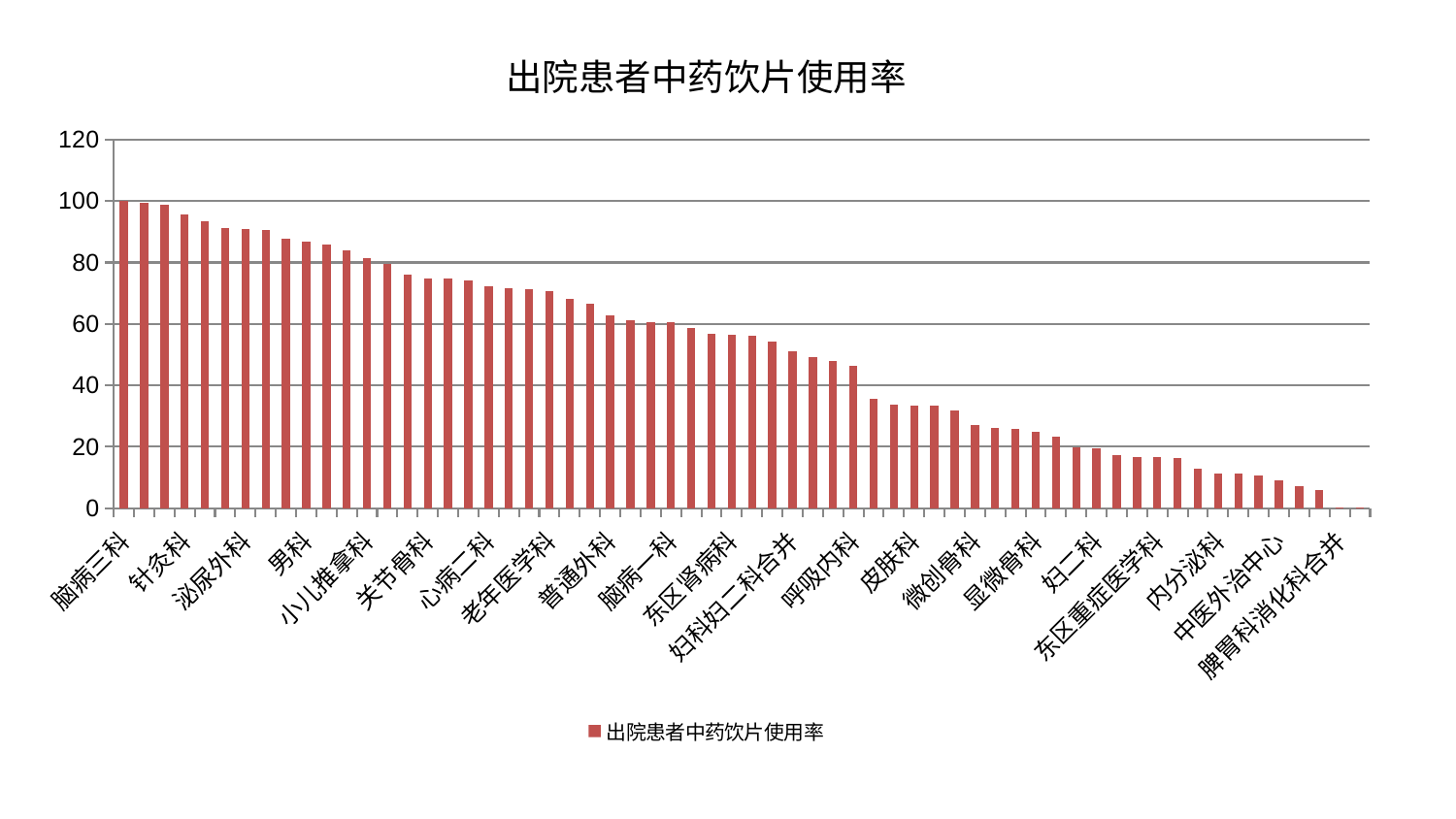

### Chart: 出院患者中药饮片使用率

| Category | 出院患者中药饮片使用率 |
|---|---|
| 脑病三科 | 100.0 |
| 心血管内科 | 99.31727669397259 |
| 美容皮肤科 | 98.82856948686057 |
| 针灸科 | 95.68633436971217 |
| 脑病二科 | 93.3707162755572 |
| 脊柱骨科 | 91.26594908284257 |
| 泌尿外科 | 90.765545037795 |
| 重症医学科 | 90.49418896290572 |
| 综合内科 | 87.74844214937234 |
| 男科 | 86.79187006112666 |
| 耳鼻喉科 | 86.01056204695514 |
| 推拿科 | 84.11465425346537 |
| 小儿推拿科 | 81.55951096449226 |
| 肾病科 | 79.47478980476406 |
| 口腔科 | 76.13556008079973 |
| 关节骨科 | 74.94726491906852 |
| 血液科 | 74.78865050024544 |
| 风湿病科 | 74.16370395568417 |
| 心病二科 | 72.34564775692208 |
| 肛肠科 | 71.69940669994087 |
| 身心医学科 | 71.33890017742853 |
| 老年医学科 | 70.83438560542754 |
| 心病一科 | 68.16499731519991 |
| 运动损伤骨科 | 66.65233221766474 |
| 普通外科 | 62.9100101735172 |
| 乳腺甲状腺外科 | 61.346991683024584 |
| 创伤骨科 | 60.608538637690934 |
| 脑病一科 | 60.466289670959775 |
| 妇科 | 58.56032472215531 |
| 中医经典科 | 56.78634381119154 |
| 东区肾病科 | 56.60024233631601 |
| 医院 | 56.20903606861967 |
| 骨科 | 54.234514893836504 |
| 妇科妇二科合并 | 51.023572969858485 |
| 肿瘤内科 | 49.31622920083069 |
| 肾脏内科 | 47.991508920217484 |
| 呼吸内科 | 46.334819951353936 |
| 胸外科 | 35.680971293991924 |
| 周围血管科 | 33.590373616153066 |
| 皮肤科 | 33.45861397517893 |
| 神经内科 | 33.38991047291857 |
| 西区重症医学科 | 31.843807516831713 |
| 微创骨科 | 27.004008440728946 |
| 肝胆外科 | 26.11600174454276 |
| 小儿骨科 | 25.956454598089064 |
| 显微骨科 | 24.974675800348624 |
| 神经外科 | 23.376270702104197 |
| 康复科 | 19.98260534529357 |
| 妇二科 | 19.506223354574193 |
| 心病四科 | 17.323039101284564 |
| 儿科 | 16.81886726204045 |
| 东区重症医学科 | 16.542196267688315 |
| 肝病科 | 16.41812705125323 |
| 产科 | 12.89408135765202 |
| 内分泌科 | 11.256916435925435 |
| 消化内科 | 11.244540701132767 |
| 心病三科 | 10.57306097756523 |
| 中医外治中心 | 9.052994919645085 |
| 脾胃病科 | 7.051638766863189 |
| 治未病中心 | 6.066388212669582 |
| 脾胃科消化科合并 | 0.3550760094726435 |
| 眼科 | 0.2797025006872955 |
15